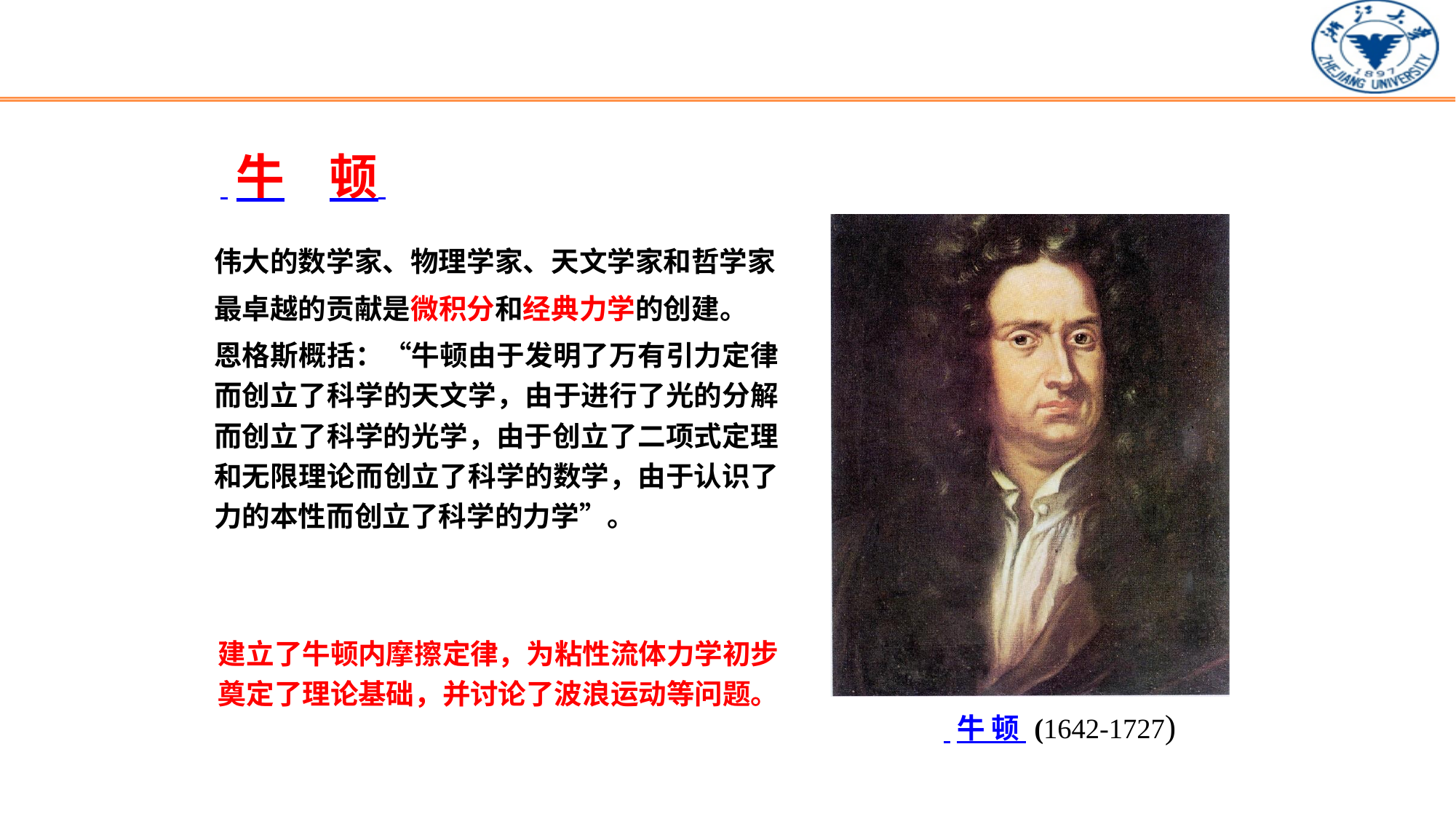

牛	顿
伟大的数学家、物理学家、天文学家和哲学家 最卓越的贡献是微积分和经典力学的创建。
恩格斯概括：“牛顿由于发明了万有引力定律 而创立了科学的天文学，由于进行了光的分解 而创立了科学的光学，由于创立了二项式定理 和无限理论而创立了科学的数学，由于认识了 力的本性而创立了科学的力学”。

建立了牛顿内摩擦定律，为粘性流体力学初步奠定了理论基础，并讨论了波浪运动等问题。
 牛 顿 (1642-1727)
7